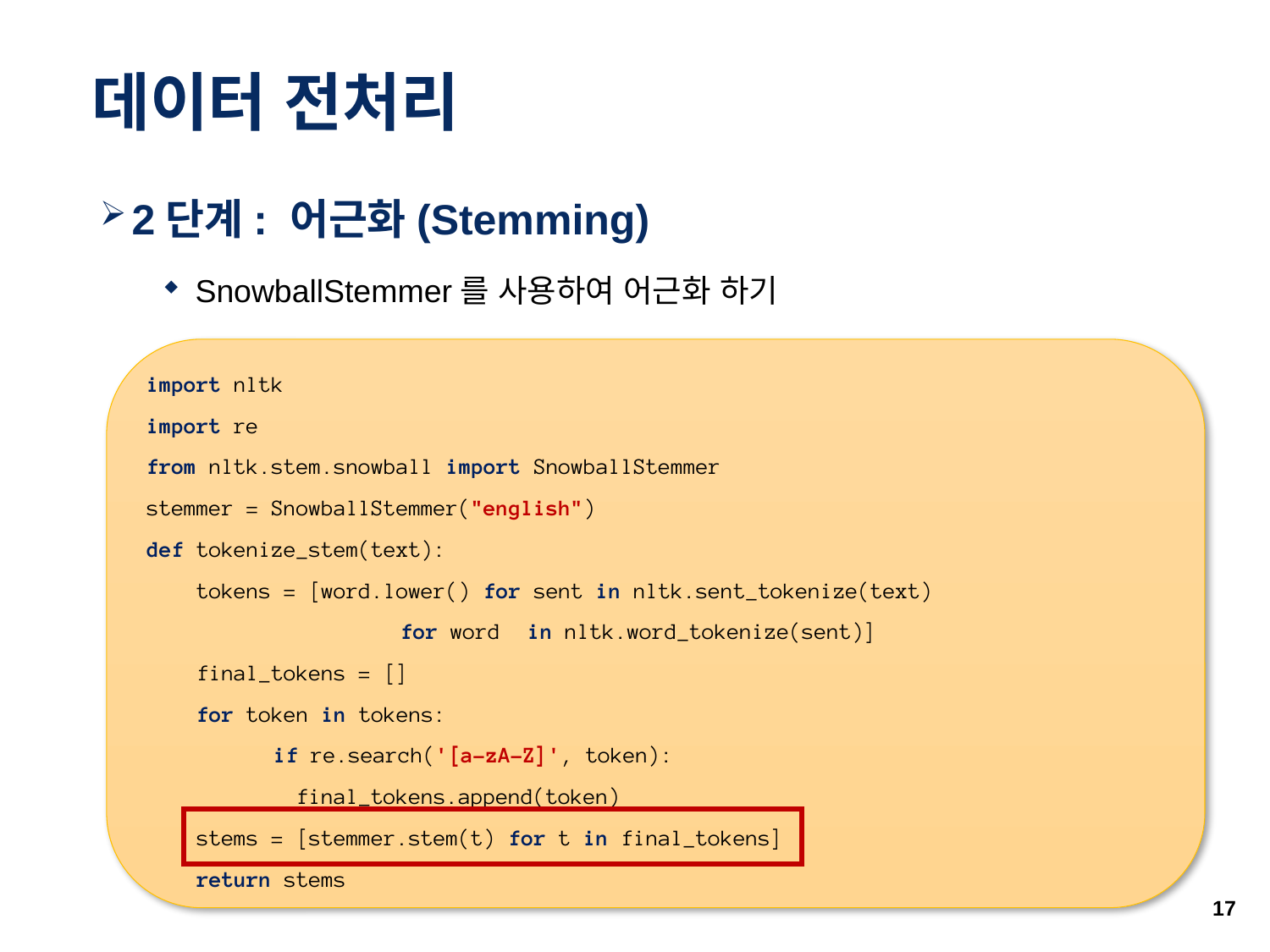

# 데이터 전처리
2단계: 어근화(Stemming)
SnowballStemmer를 사용하여 어근화 하기
import nltk
import re
from nltk.stem.snowball import SnowballStemmer
stemmer = SnowballStemmer("english")
def tokenize_stem(text):
    tokens = [word.lower() for sent in nltk.sent_tokenize(text)
		for word 	in nltk.word_tokenize(sent)]
    final_tokens = []
    for token in tokens:
	if re.search('[a-zA-Z]', token):
            final_tokens.append(token)
    stems = [stemmer.stem(t) for t in final_tokens]
    return stems

17